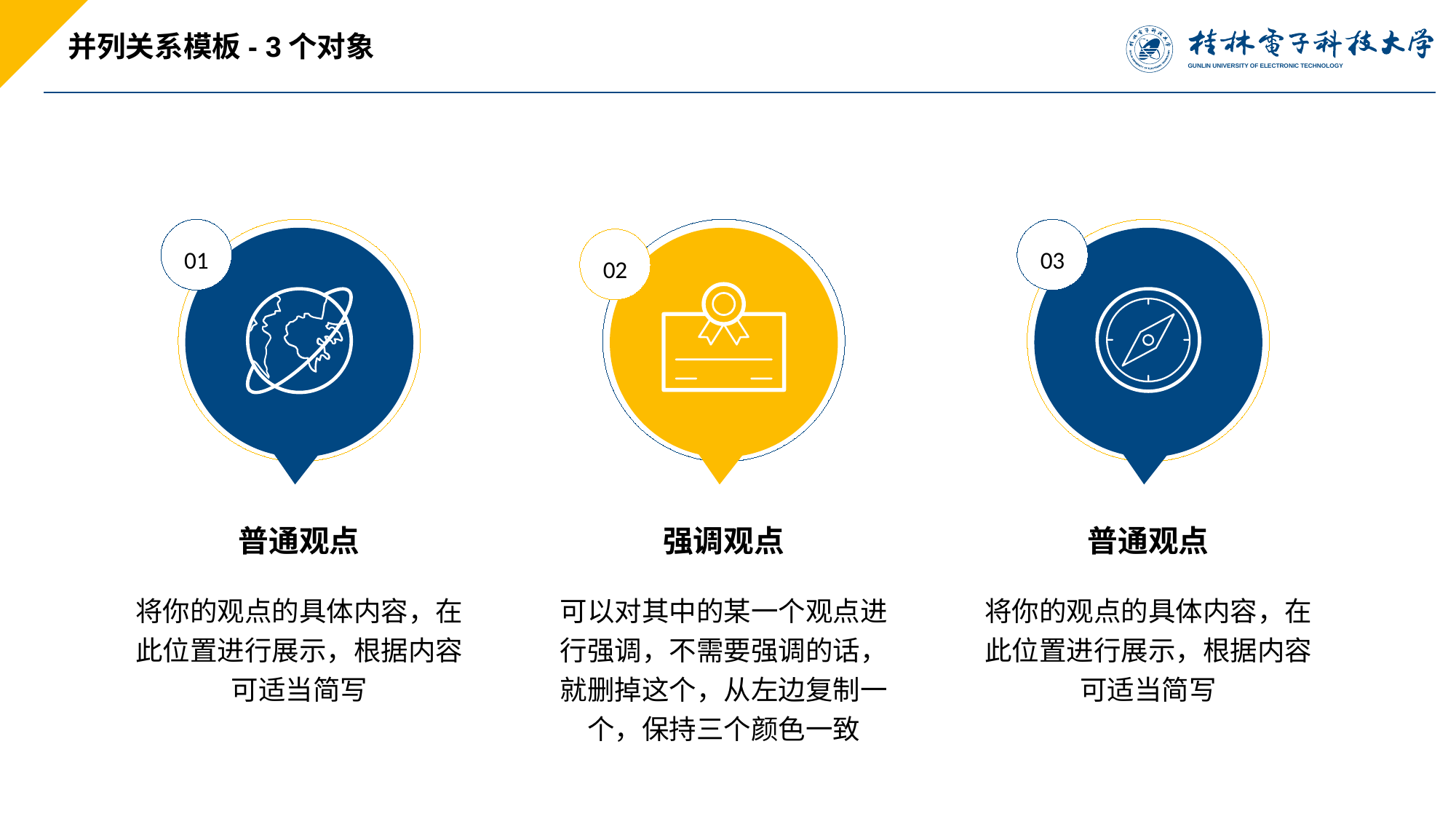

并列关系模板- 3个对象

普通观点
将你的观点的具体内容，在此位置进行展示，根据内容可适当简写
01

02

强调观点
可以对其中的某一个观点进行强调，不需要强调的话，就删掉这个，从左边复制一个，保持三个颜色一致

普通观点
将你的观点的具体内容，在此位置进行展示，根据内容可适当简写
03